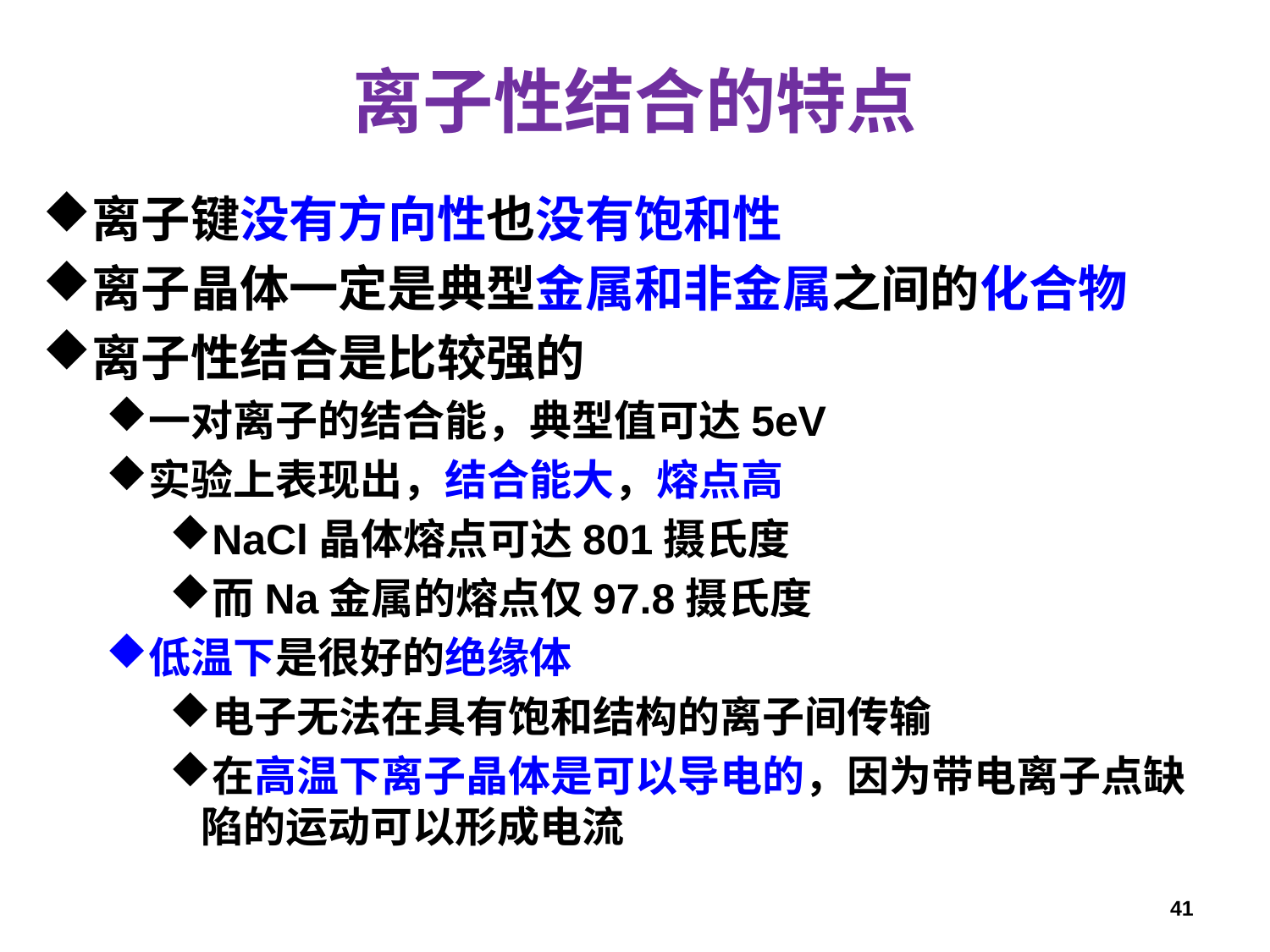

离子性结合的特点
离子键没有方向性也没有饱和性
离子晶体一定是典型金属和非金属之间的化合物
离子性结合是比较强的
一对离子的结合能，典型值可达5eV
实验上表现出，结合能大，熔点高
NaCl晶体熔点可达801摄氏度
而Na金属的熔点仅97.8摄氏度
低温下是很好的绝缘体
电子无法在具有饱和结构的离子间传输
在高温下离子晶体是可以导电的，因为带电离子点缺陷的运动可以形成电流

41